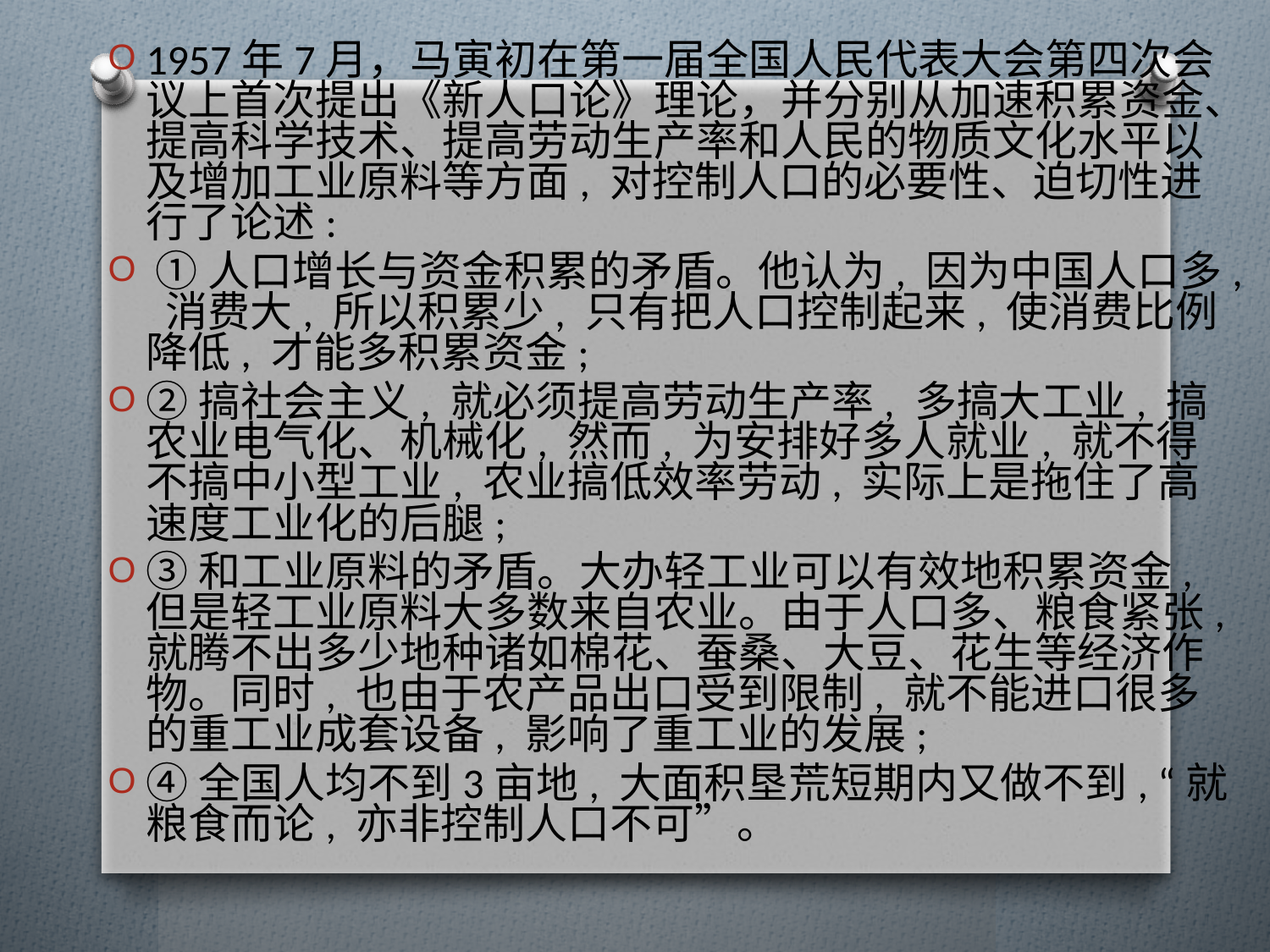

1957年7月，马寅初在第一届全国人民代表大会第四次会议上首次提出《新人口论》理论，并分别从加速积累资金、提高科学技术、提高劳动生产率和人民的物质文化水平以及增加工业原料等方面, 对控制人口的必要性、迫切性进行了论述:
 ①人口增长与资金积累的矛盾。他认为, 因为中国人口多, 消费大, 所以积累少, 只有把人口控制起来, 使消费比例降低, 才能多积累资金;
②搞社会主义, 就必须提高劳动生产率, 多搞大工业, 搞农业电气化、机械化, 然而, 为安排好多人就业, 就不得不搞中小型工业, 农业搞低效率劳动, 实际上是拖住了高 速度工业化的后腿;
③和工业原料的矛盾。大办轻工业可以有效地积累资金, 但是轻工业原料大多数来自农业。由于人口多、粮食紧张, 就腾不出多少地种诸如棉花、蚕桑、大豆、花生等经济作物。同时, 也由于农产品出口受到限制, 就不能进口很多的重工业成套设备, 影响了重工业的发展;
④全国人均不到3亩地, 大面积垦荒短期内又做不到, “就粮食而论, 亦非控制人口不可”。